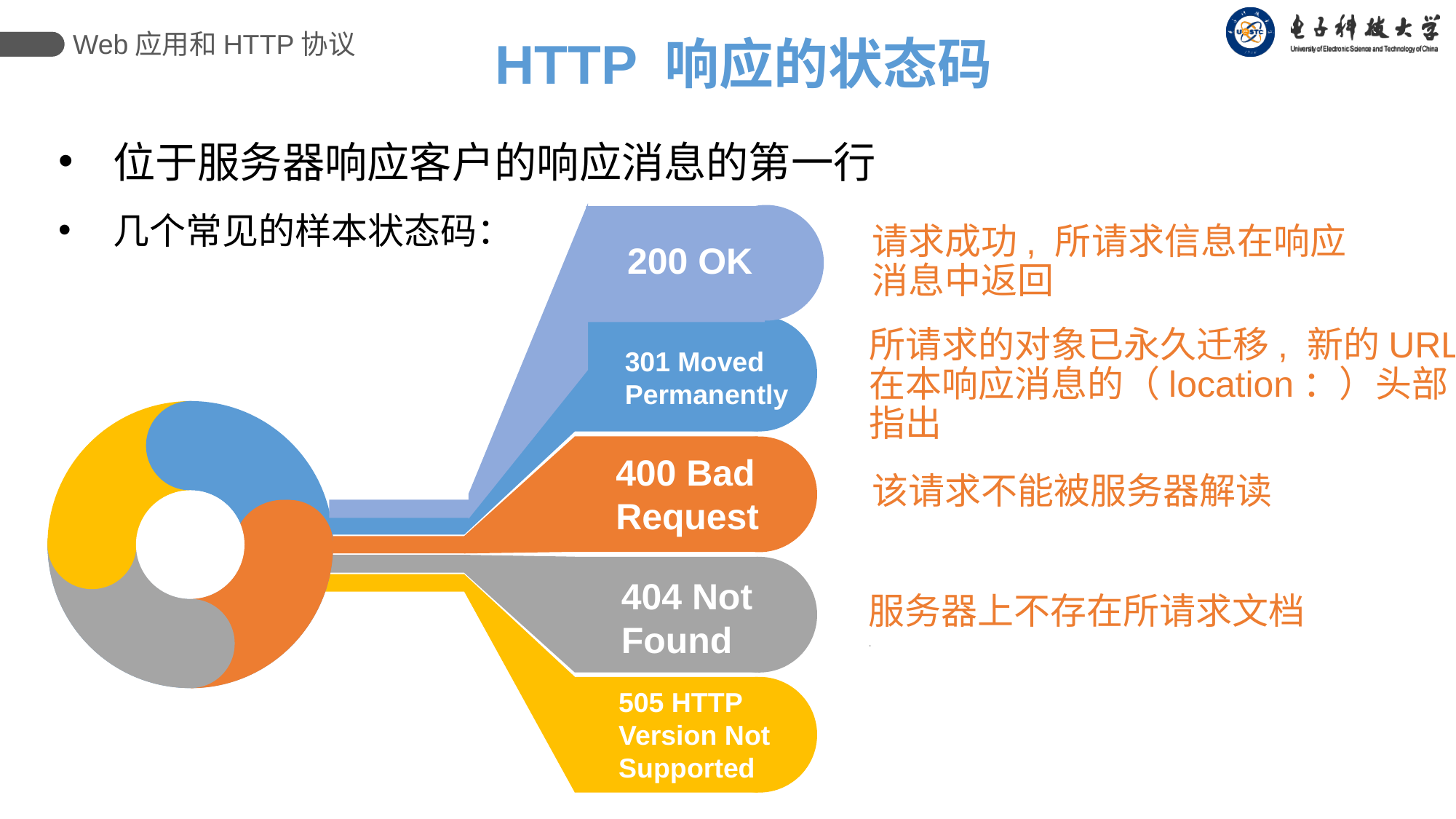

Web应用和HTTP协议
HTTP 响应的状态码
位于服务器响应客户的响应消息的第一行
几个常见的样本状态码：

请求成功, 所请求信息在响应消息中返回
200 OK

所请求的对象已永久迁移, 新的URL在本响应消息的（location：）头部指出
301 Moved Permanently

400 Bad Request

该请求不能被服务器解读

404 Not Found

服务器上不存在所请求文档
.
505 HTTP Version Not Supported